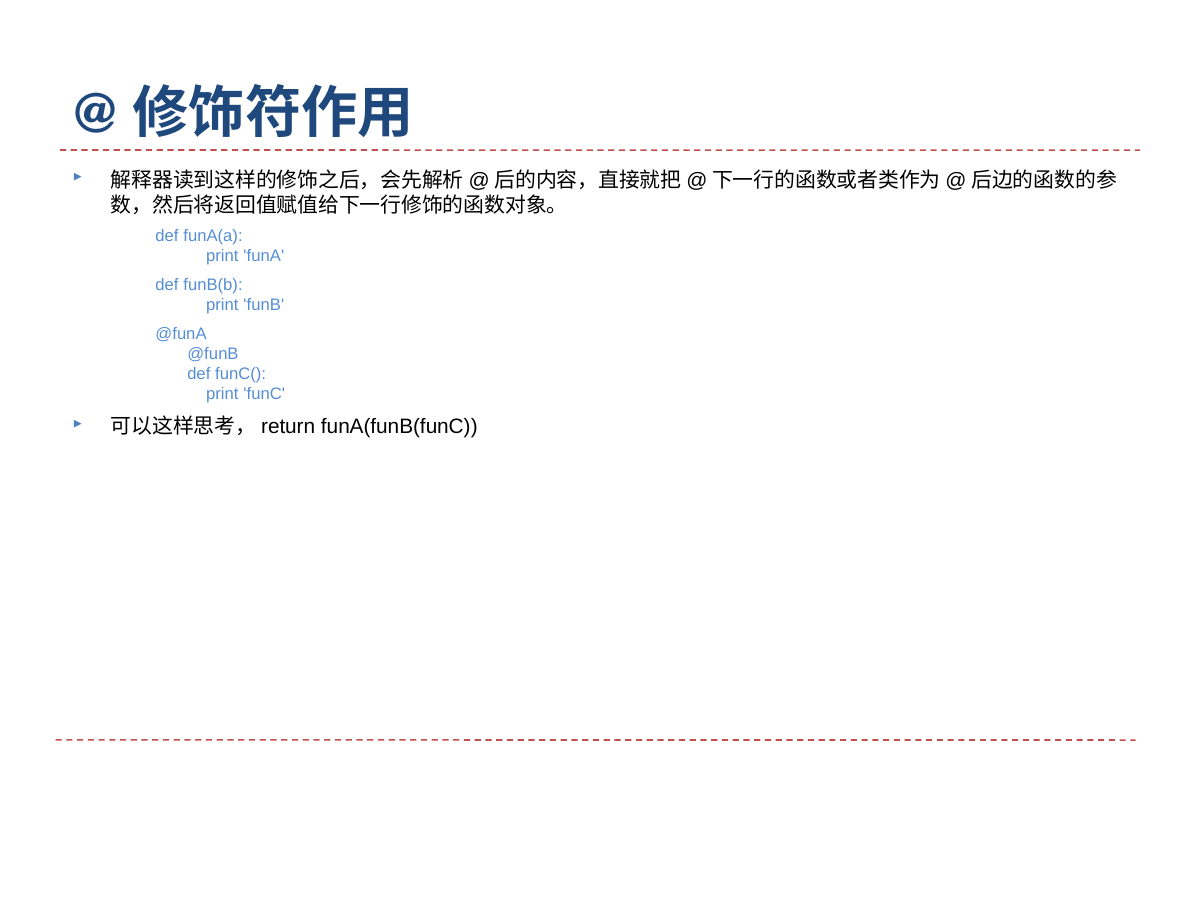

# @修饰符作用
解释器读到这样的修饰之后，会先解析@后的内容，直接就把@下一行的函数或者类作为@后边的函数的参数，然后将返回值赋值给下一行修饰的函数对象。
def funA(a):
    print 'funA'
def funB(b):
    print 'funB'
@funA
@funB
def funC():
    print 'funC'
可以这样思考，return funA(funB(funC))